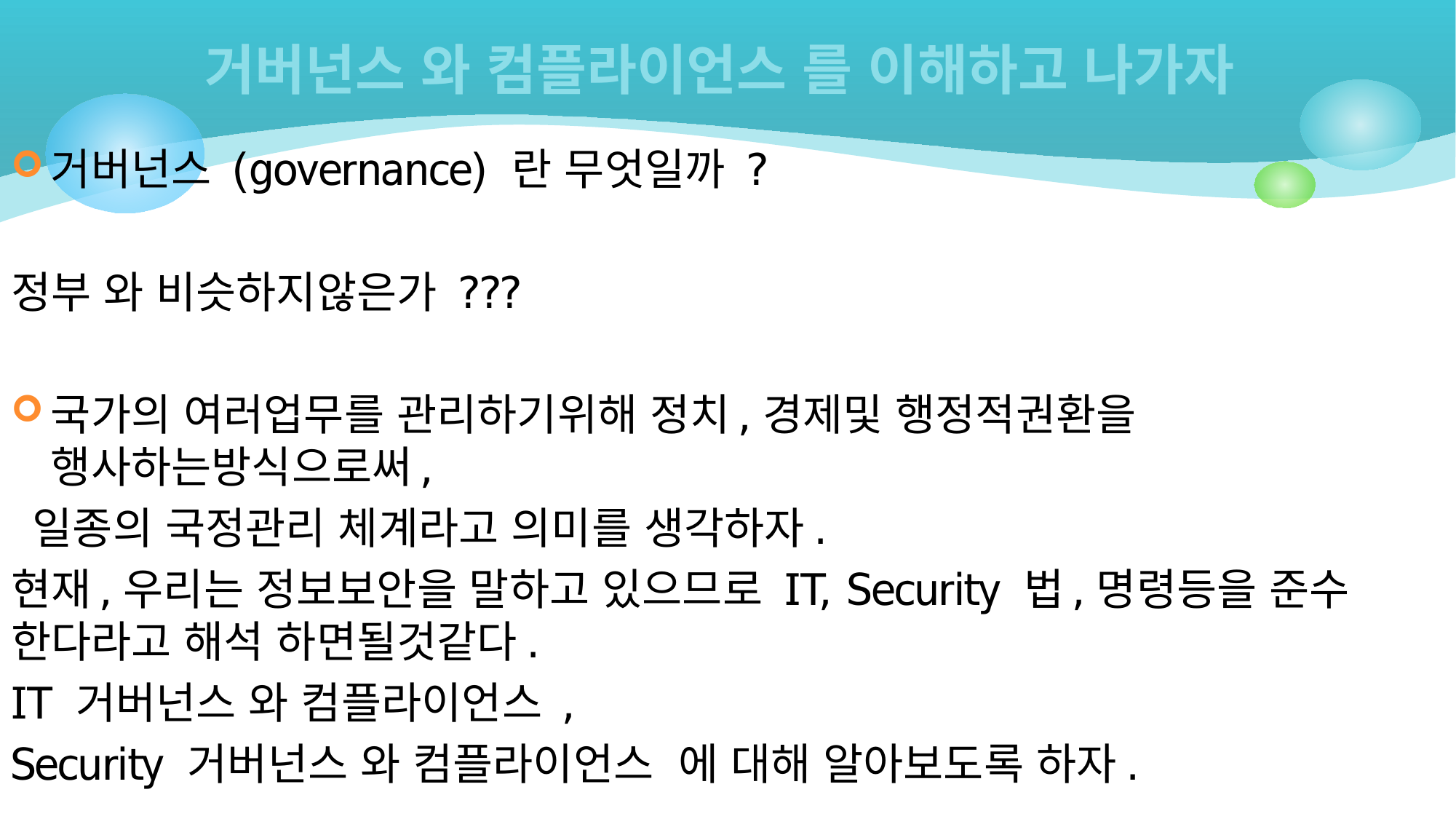

# 거버넌스 와 컴플라이언스 를 이해하고 나가자
거버넌스 (governance) 란 무엇일까 ?

정부 와 비슷하지않은가 ???

국가의 여러업무를 관리하기위해 정치,경제및 행정적권환을 행사하는방식으로써,
 일종의 국정관리 체계라고 의미를 생각하자.
현재,우리는 정보보안을 말하고 있으므로 IT, Security 법,명령등을 준수 한다라고 해석 하면될것같다.
IT 거버넌스 와 컴플라이언스 ,
Security 거버넌스 와 컴플라이언스  에 대해 알아보도록 하자.